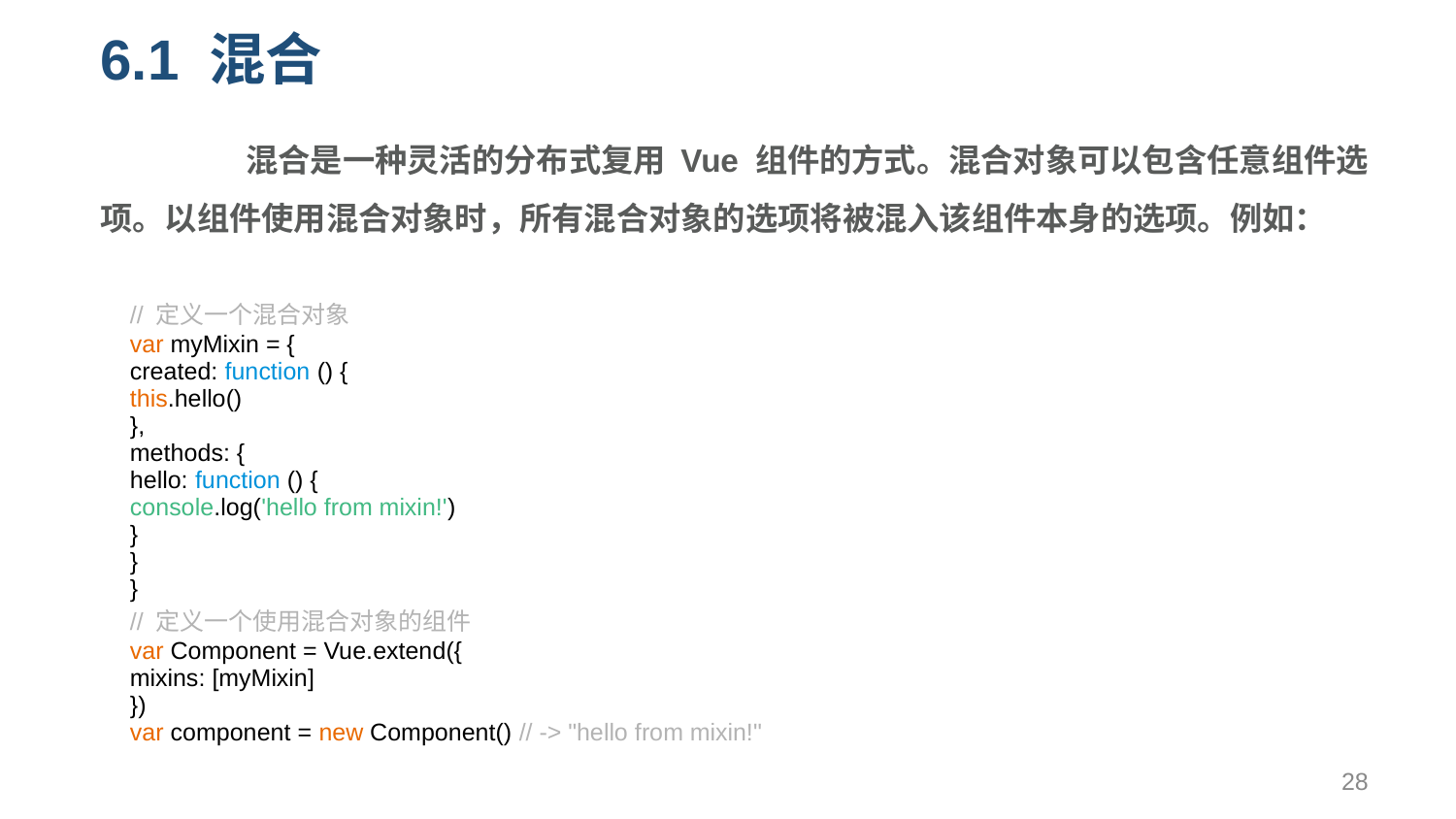

# 6.1 混合
	混合是一种灵活的分布式复用 Vue 组件的方式。混合对象可以包含任意组件选项。以组件使用混合对象时，所有混合对象的选项将被混入该组件本身的选项。例如：

| // 定义一个混合对象 var myMixin = { created: function () { this.hello() }, methods: { hello: function () { console.log('hello from mixin!') } } } // 定义一个使用混合对象的组件 var Component = Vue.extend({ mixins: [myMixin] }) var component = new Component() // -> "hello from mixin!" |
| --- |
28